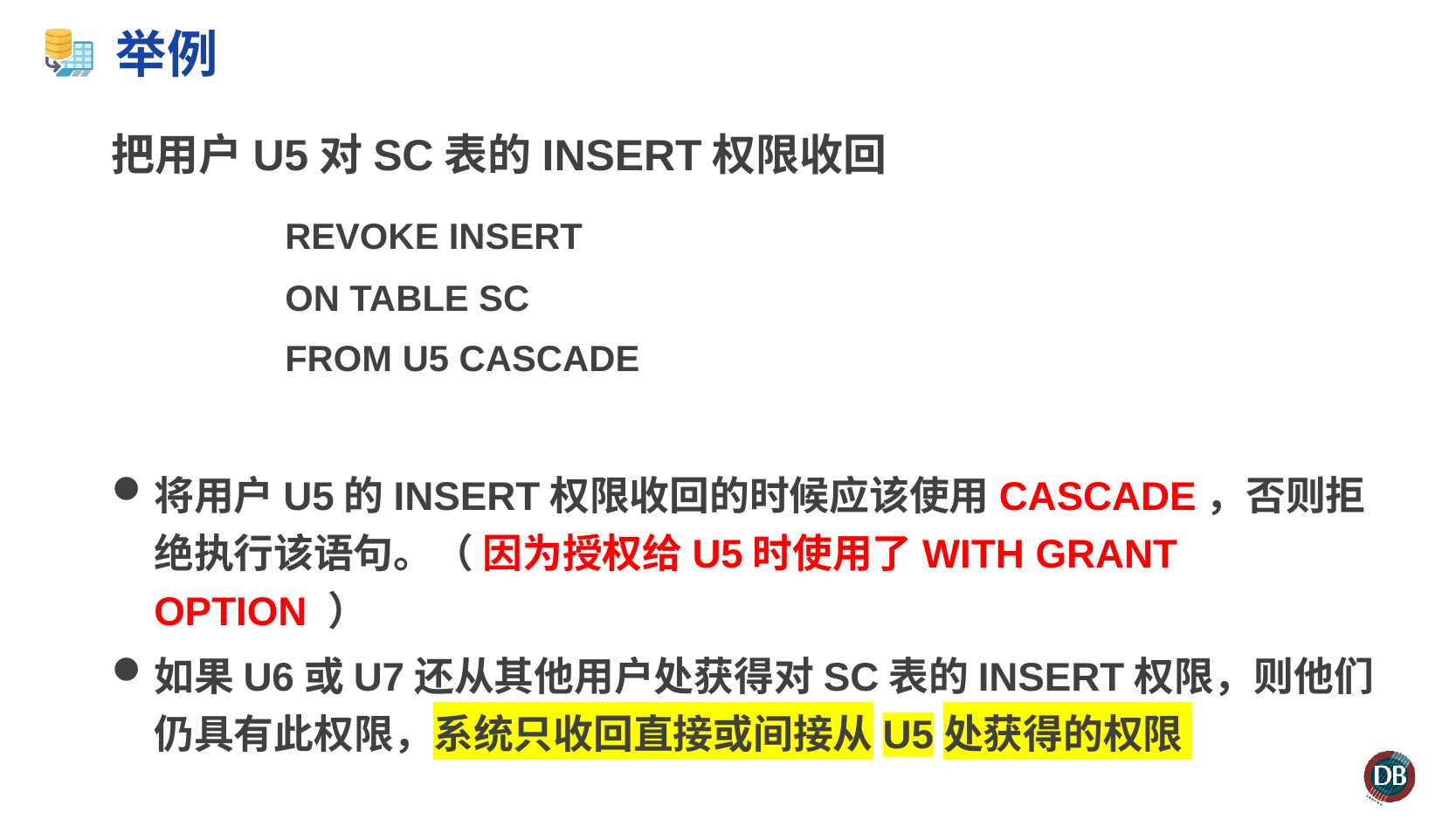

# 举例
把用户U5对SC表的INSERT权限收回
		REVOKE INSERT
		ON TABLE SC
		FROM U5 CASCADE

将用户U5的INSERT权限收回的时候应该使用CASCADE，否则拒绝执行该语句。（ 因为授权给U5时使用了WITH GRANT OPTION ）
如果U6或U7还从其他用户处获得对SC表的INSERT权限，则他们仍具有此权限，系统只收回直接或间接从U5处获得的权限